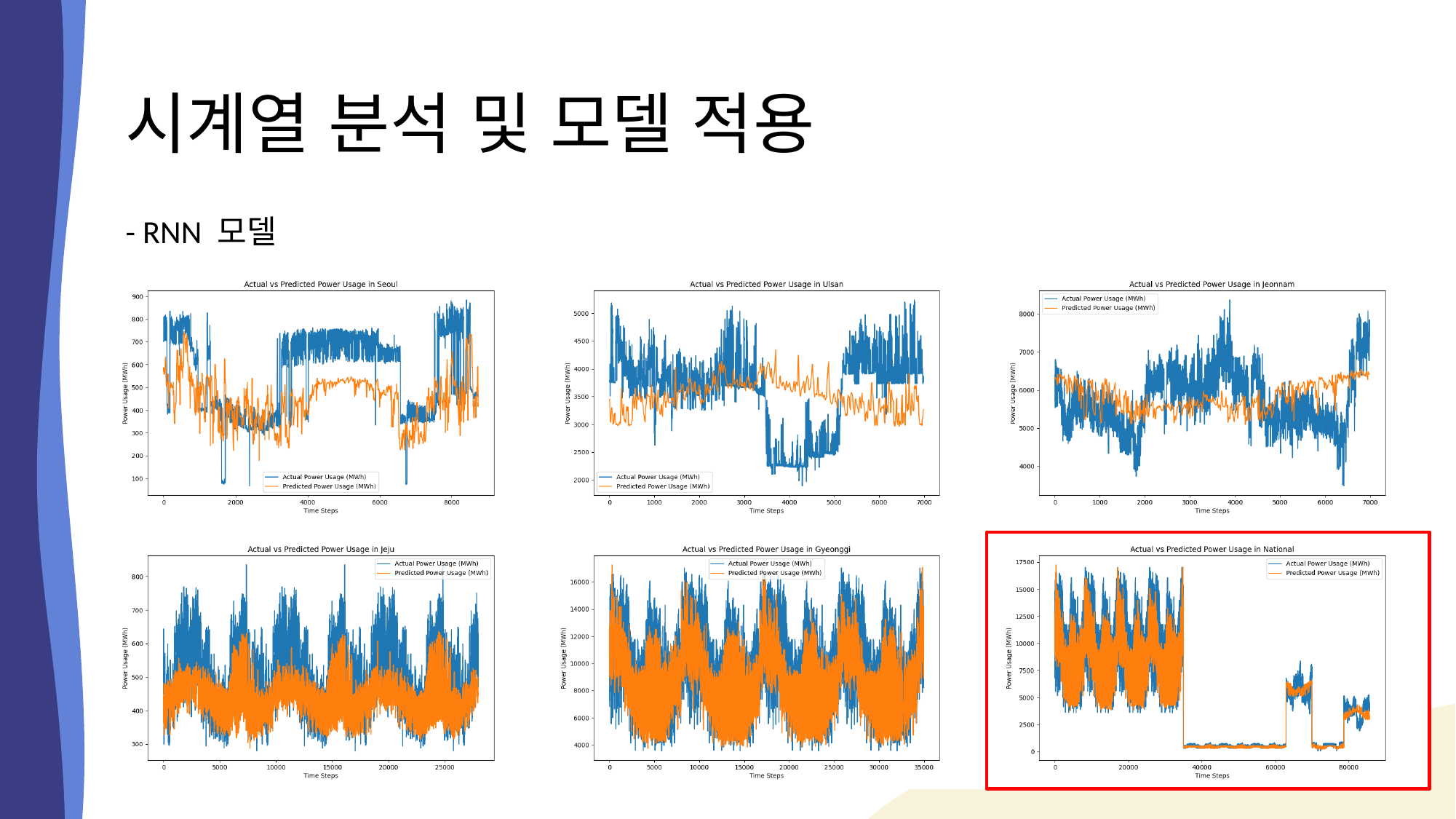

# 시계열 분석 및 모델 적용
- RNN 모델

|  |  |  |
| --- | --- | --- |
|  |  |  |